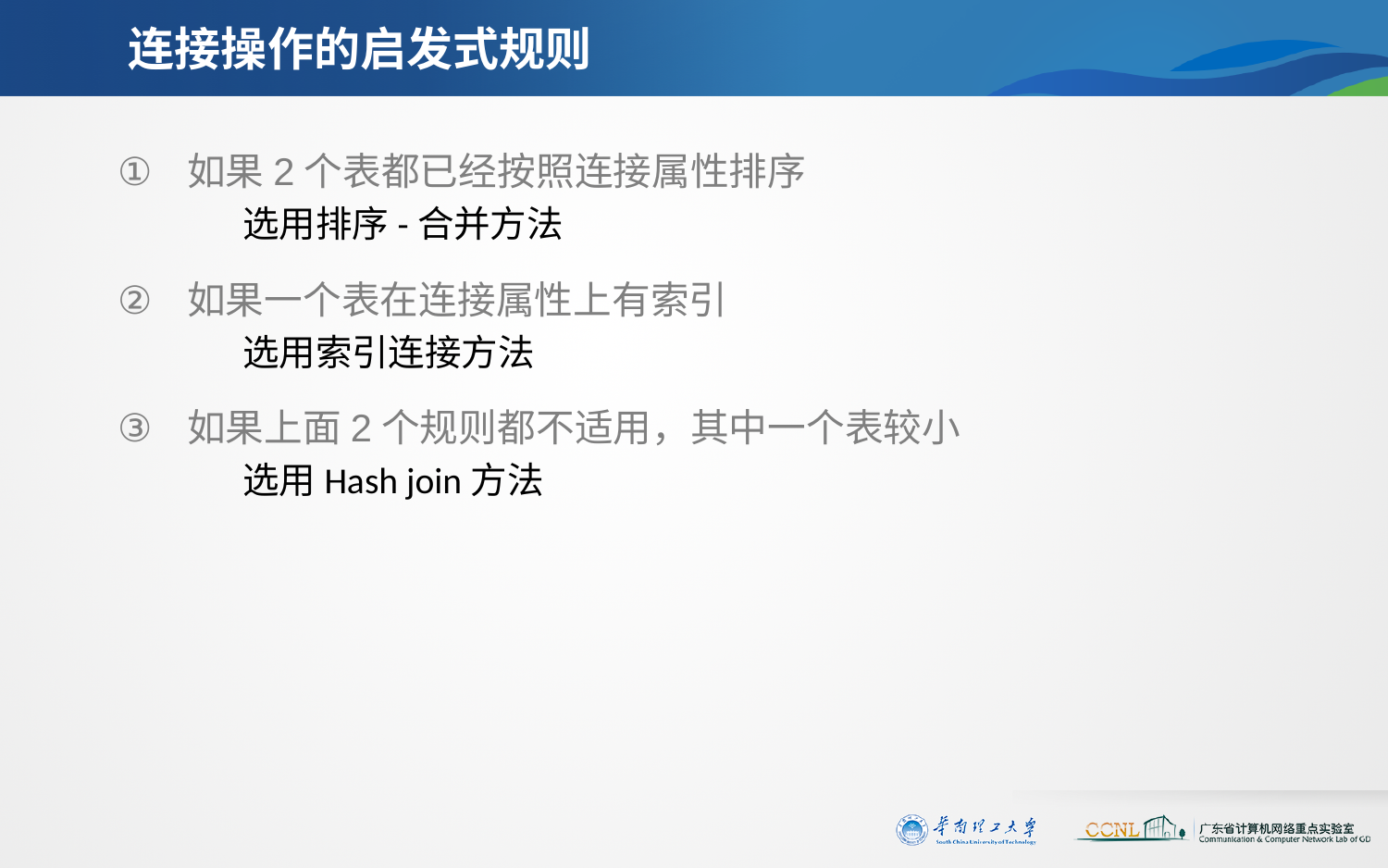

# 连接操作的启发式规则
如果2个表都已经按照连接属性排序
 选用排序-合并方法
如果一个表在连接属性上有索引
 选用索引连接方法
如果上面2个规则都不适用，其中一个表较小
 选用Hash join方法